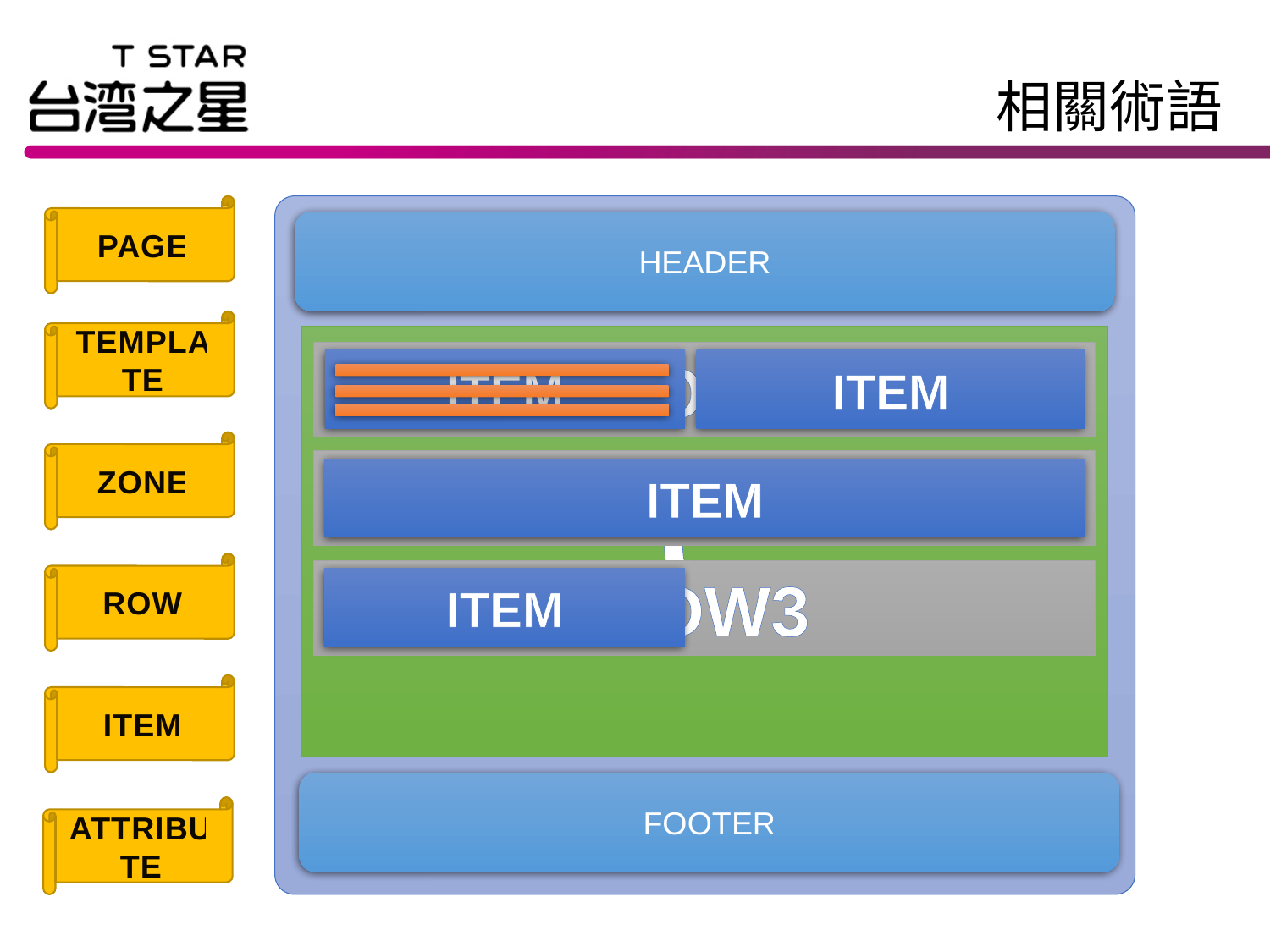

# 相關術語
PAGE
Template
HEADER
TEMPLATE
C
ROW1
ITEM
ITEM

ZONE
ROW2
ITEM
ROW
ROW3
ITEM
ITEM
FOOTER
ATTRIBUTE